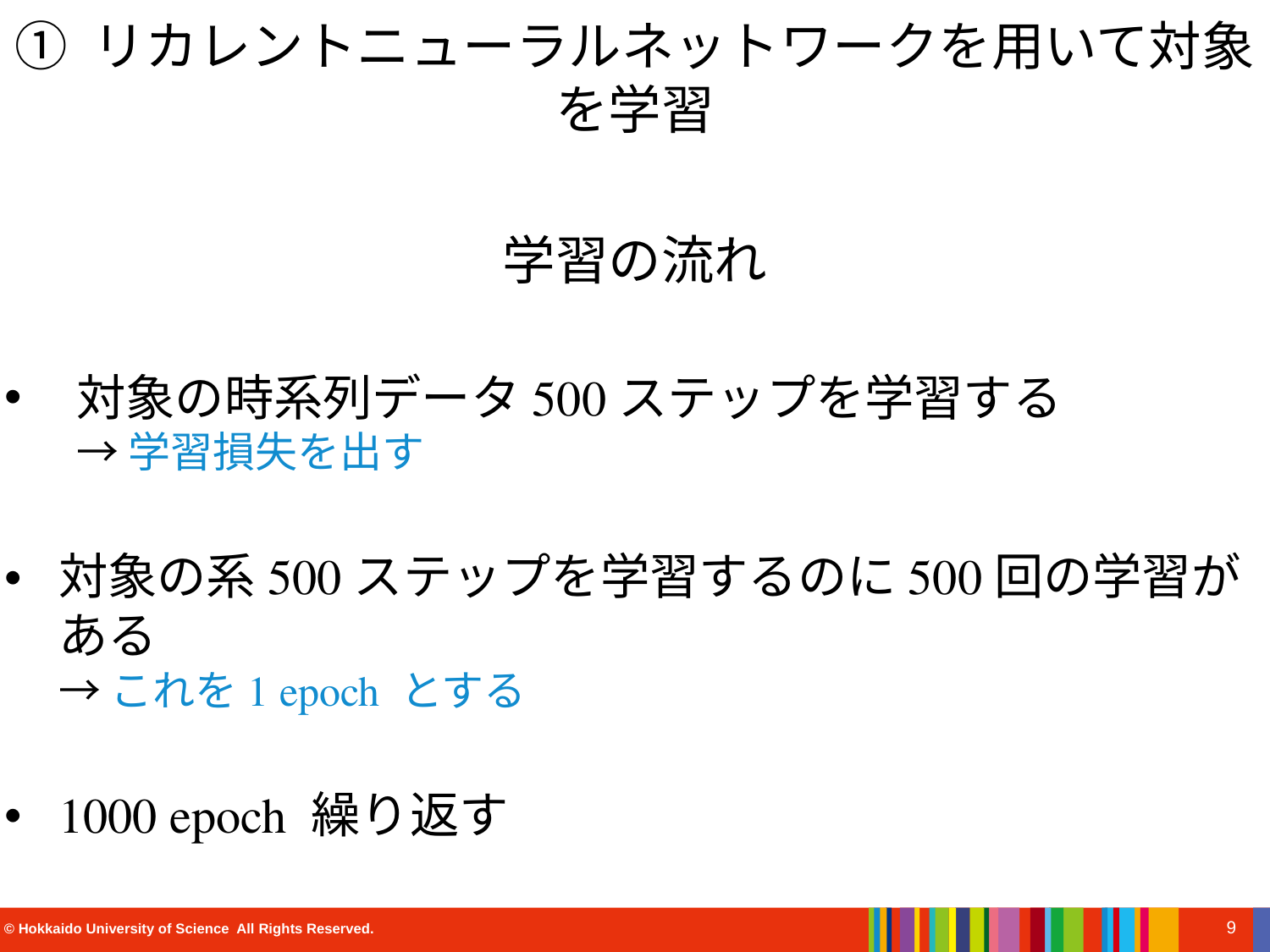

① リカレントニューラルネットワークを用いて対象を学習
# 学習の流れ
対象の時系列データ500ステップを学習する
→ 学習損失を出す

対象の系500ステップを学習するのに500回の学習がある
→ これを1 epoch とする

1000 epoch 繰り返す